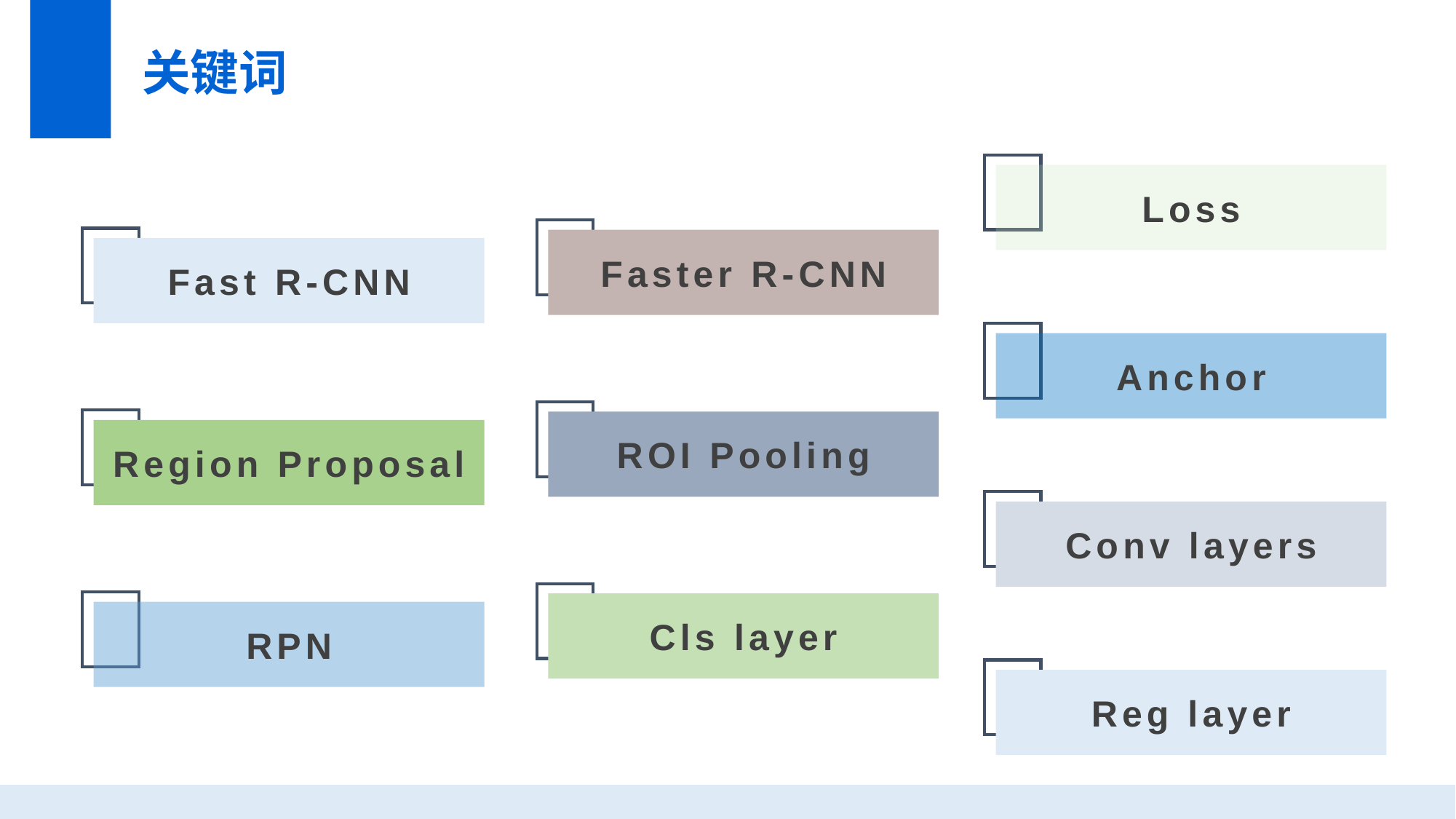

关键词

Loss

Faster R-CNN

Fast R-CNN

Anchor

ROI Pooling

Region Proposal

Conv layers

Cls layer

RPN

Reg layer